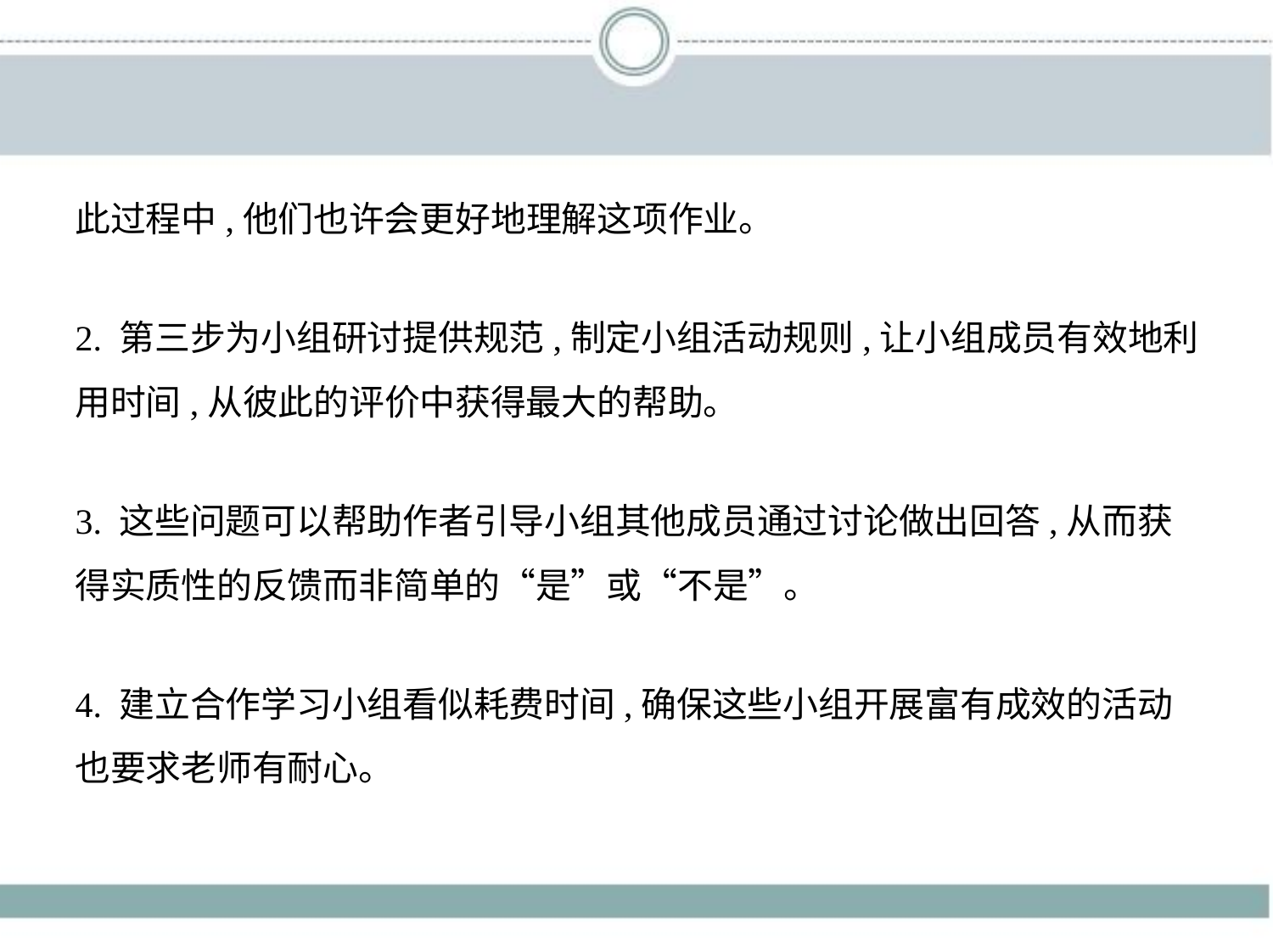

此过程中,他们也许会更好地理解这项作业。
2. 第三步为小组研讨提供规范,制定小组活动规则,让小组成员有效地利
用时间,从彼此的评价中获得最大的帮助。
3. 这些问题可以帮助作者引导小组其他成员通过讨论做出回答,从而获
得实质性的反馈而非简单的“是”或“不是”。
4. 建立合作学习小组看似耗费时间,确保这些小组开展富有成效的活动
也要求老师有耐心。